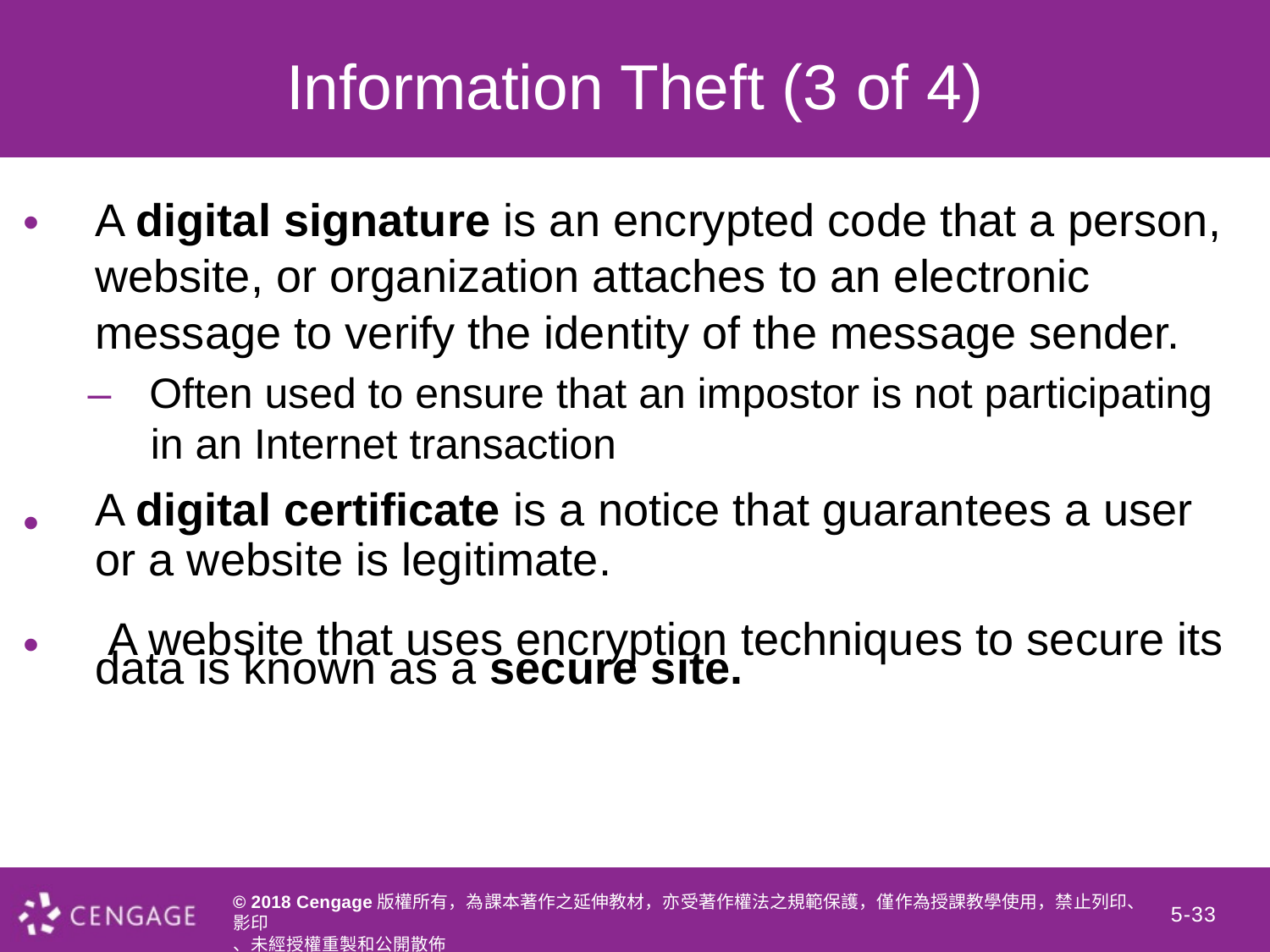

Information Theft (3 of 4)
•
A digital signature is an encrypted code that a person, website, or organization attaches to an electronic message to verify the identity of the message sender.

–
Often used to ensure that an impostor is not participating

in an Internet transaction
•
A digital certificate is a notice that guarantees a user
or a website is legitimate.
 A website that uses encryption techniques to secure its
data is known as a secure site.
•

© 2018 Cengage版權所有，為課本著作之延伸教材，亦受著作權法之規範保護，僅作為授課教學使用，禁止列印、影印
、未經授權重製和公開散佈
5-33